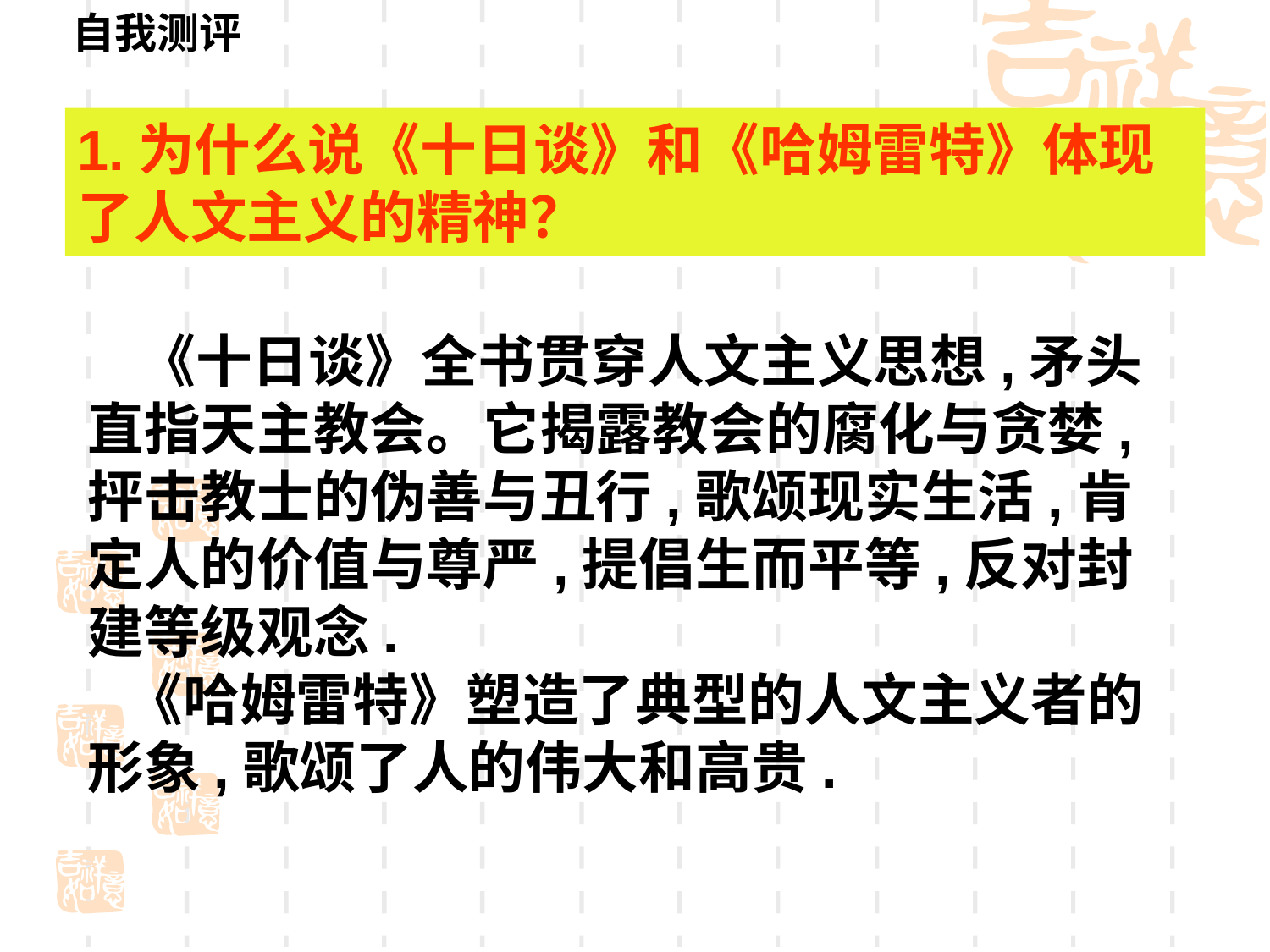

自我测评
1.为什么说《十日谈》和《哈姆雷特》体现了人文主义的精神？
   《十日谈》全书贯穿人文主义思想,矛头直指天主教会。它揭露教会的腐化与贪婪,抨击教士的伪善与丑行,歌颂现实生活,肯定人的价值与尊严,提倡生而平等,反对封建等级观念.
  《哈姆雷特》塑造了典型的人文主义者的形象,歌颂了人的伟大和高贵.